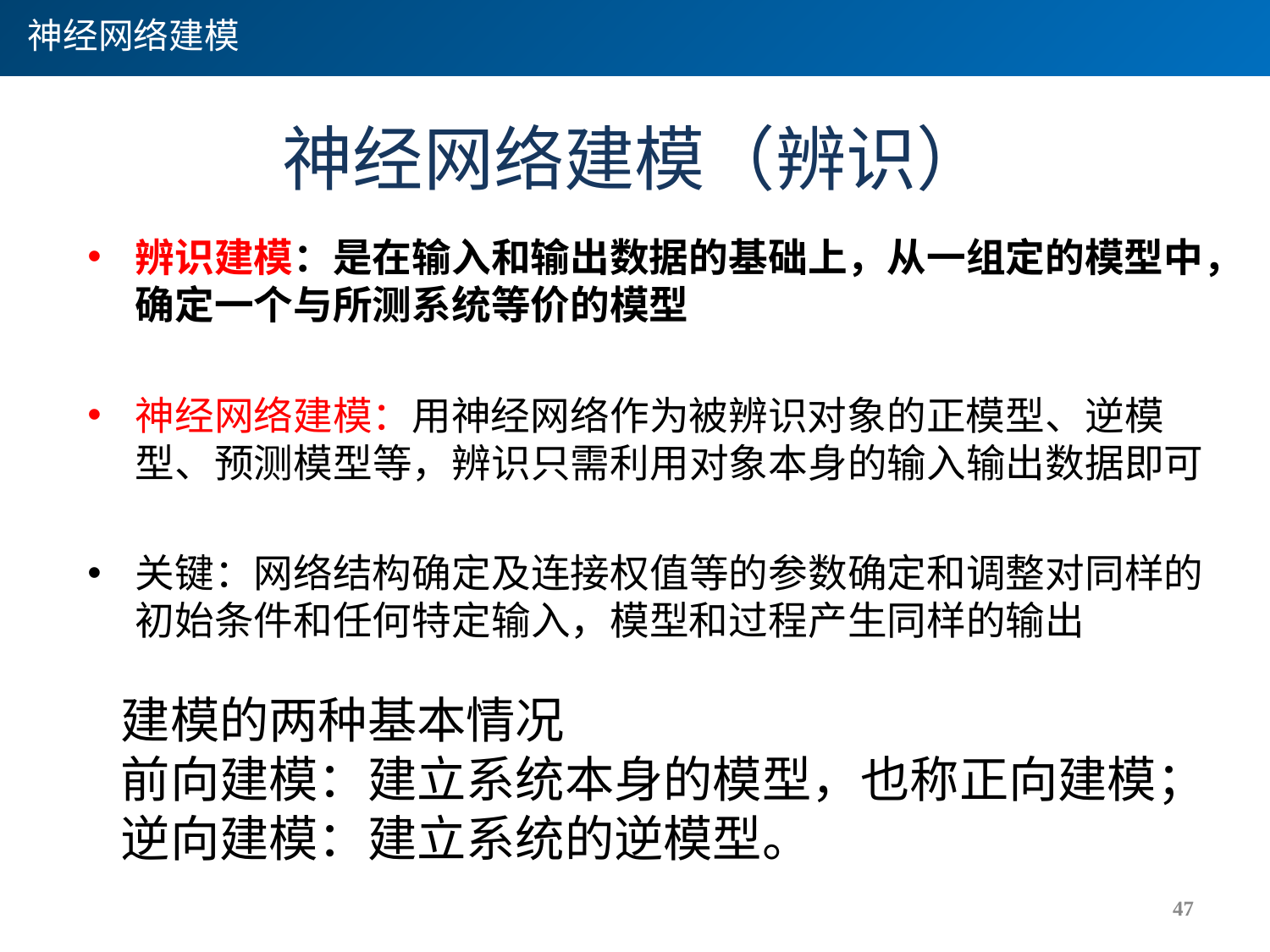

神经网络建模

# 神经网络建模（辨识）
辨识建模：是在输入和输出数据的基础上，从一组定的模型中，确定一个与所测系统等价的模型

神经网络建模：用神经网络作为被辨识对象的正模型、逆模型、预测模型等，辨识只需利用对象本身的输入输出数据即可

关键：网络结构确定及连接权值等的参数确定和调整对同样的初始条件和任何特定输入，模型和过程产生同样的输出

建模的两种基本情况
前向建模：建立系统本身的模型，也称正向建模；
逆向建模：建立系统的逆模型。
47